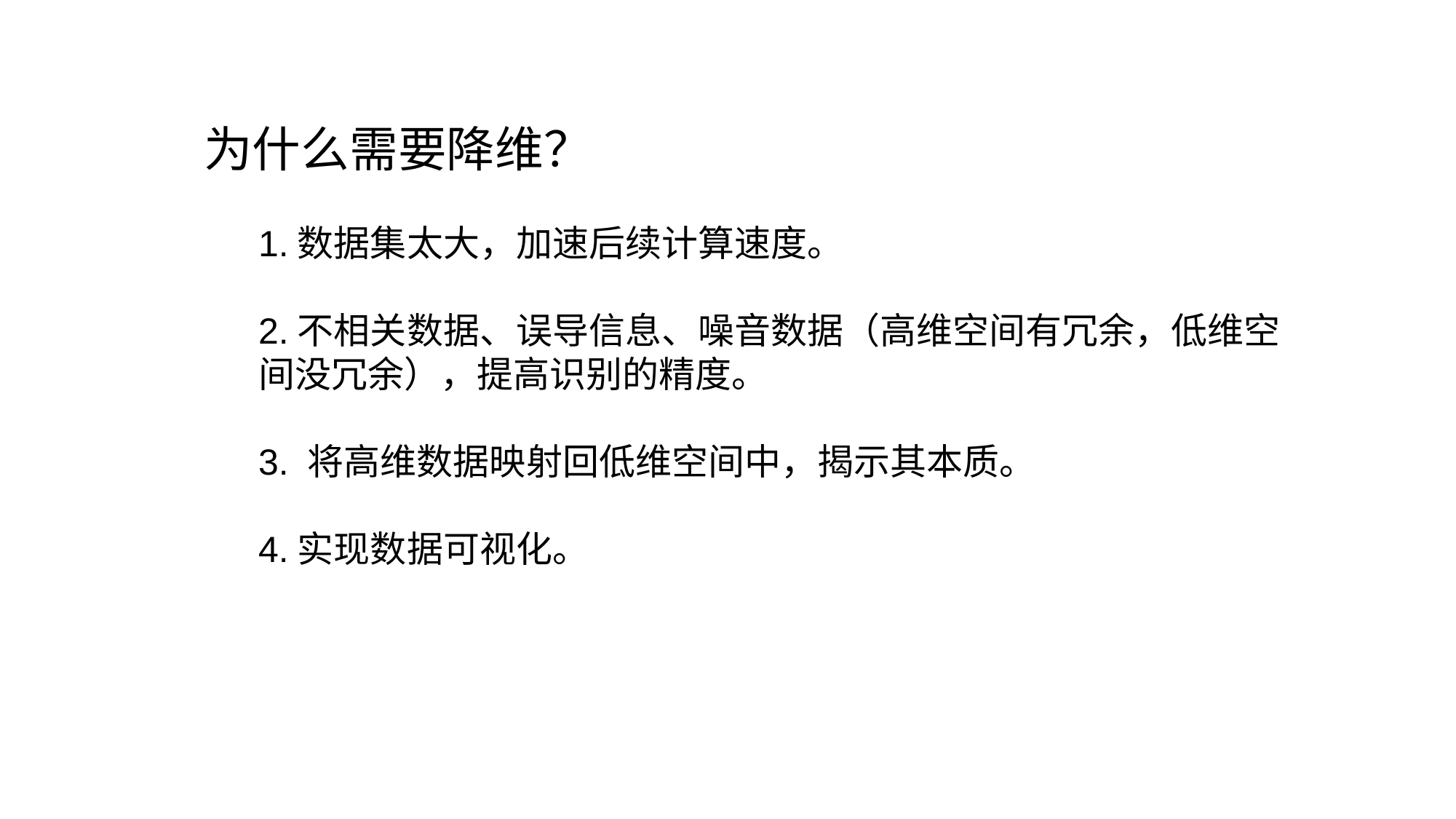

为什么需要降维？

1.数据集太大，加速后续计算速度。

2.不相关数据、误导信息、噪音数据（高维空间有冗余，低维空间没冗余），提高识别的精度。

3. 将高维数据映射回低维空间中，揭示其本质。

4.实现数据可视化。